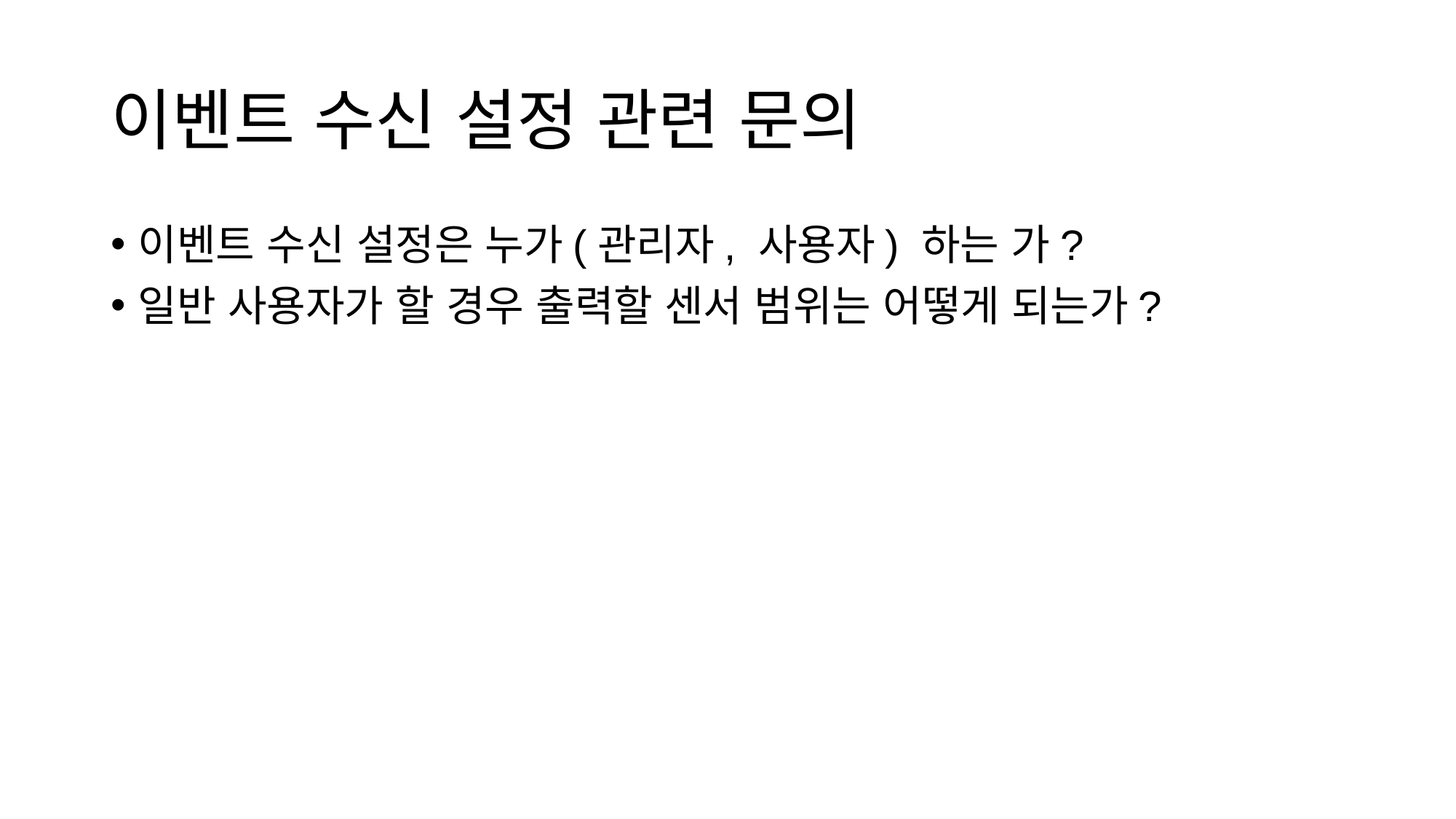

# 이벤트 수신 설정 관련 문의
이벤트 수신 설정은 누가(관리자, 사용자) 하는 가?
일반 사용자가 할 경우 출력할 센서 범위는 어떻게 되는가?